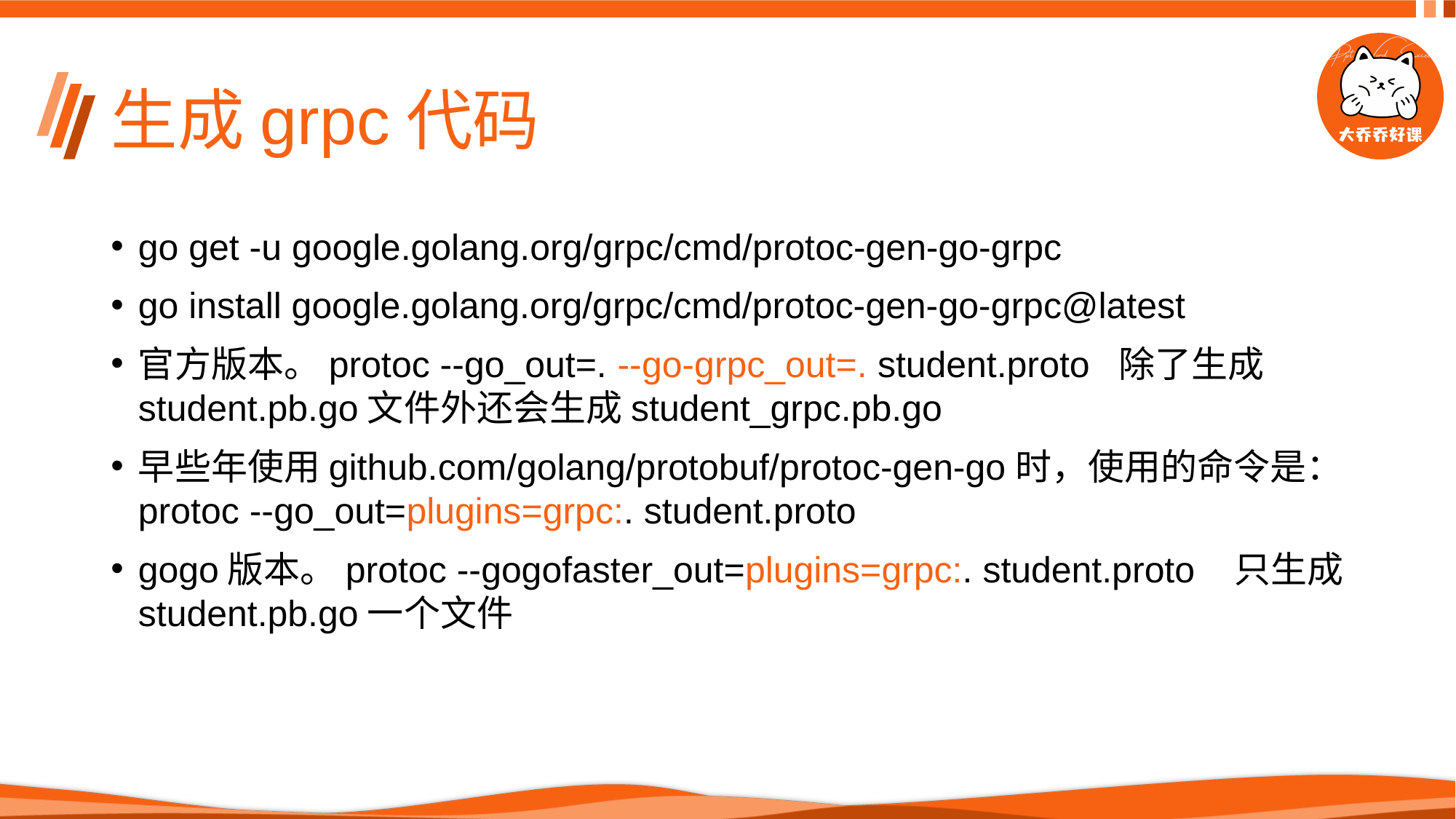

# 生成grpc代码
go get -u google.golang.org/grpc/cmd/protoc-gen-go-grpc
go install google.golang.org/grpc/cmd/protoc-gen-go-grpc@latest
官方版本。protoc --go_out=. --go-grpc_out=. student.proto  除了生成student.pb.go文件外还会生成student_grpc.pb.go
早些年使用github.com/golang/protobuf/protoc-gen-go时，使用的命令是：protoc --go_out=plugins=grpc:. student.proto
gogo版本。protoc --gogofaster_out=plugins=grpc:. student.proto   只生成student.pb.go一个文件